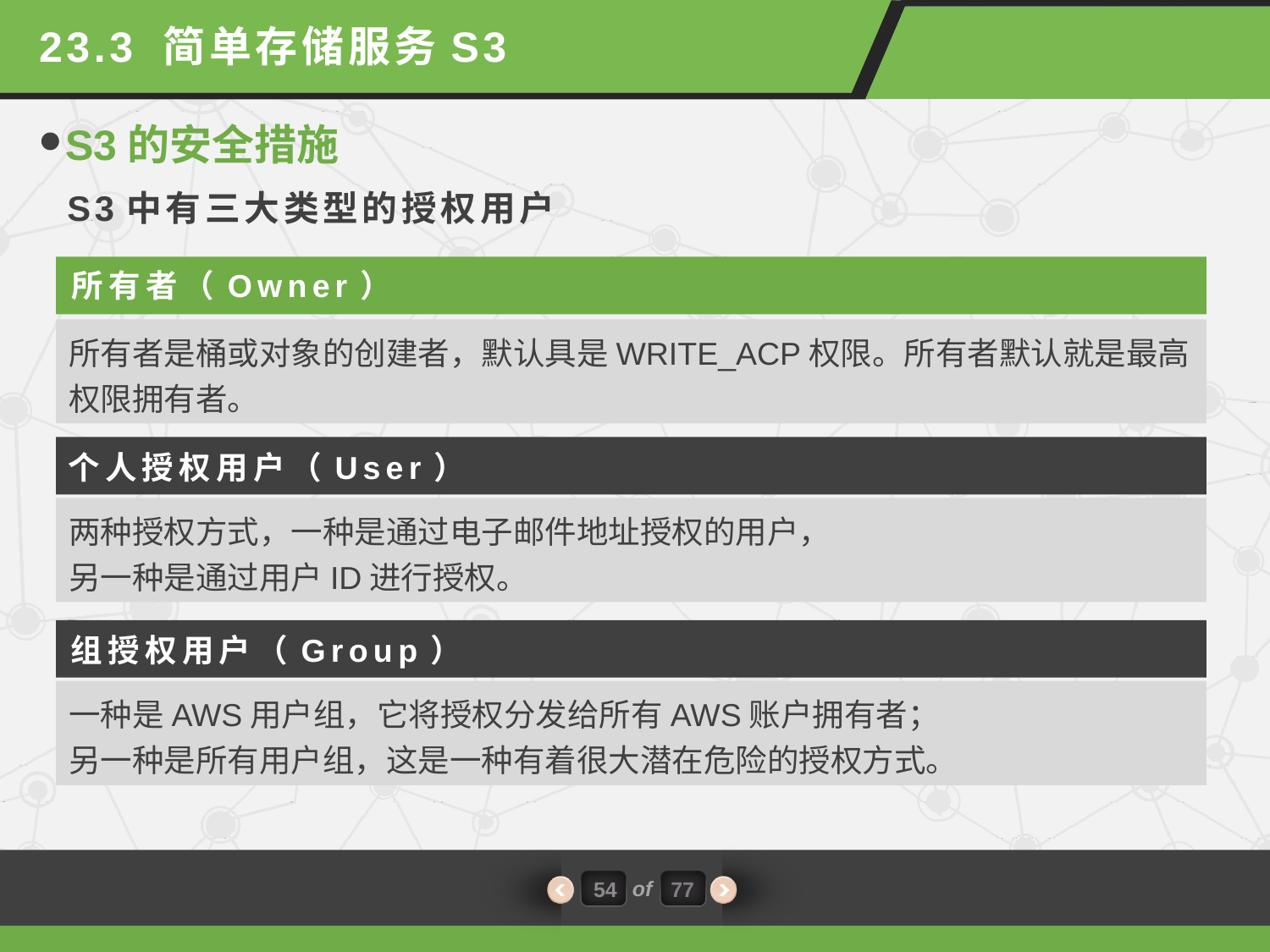

23.3 简单存储服务S3
S3的安全措施

S3中有三大类型的授权用户

所有者（Owner）
所有者是桶或对象的创建者，默认具是WRITE_ACP权限。所有者默认就是最高权限拥有者。

个人授权用户（User）
两种授权方式，一种是通过电子邮件地址授权的用户，
另一种是通过用户ID进行授权。

组授权用户（Group）
一种是AWS用户组，它将授权分发给所有AWS账户拥有者；
另一种是所有用户组，这是一种有着很大潜在危险的授权方式。
54